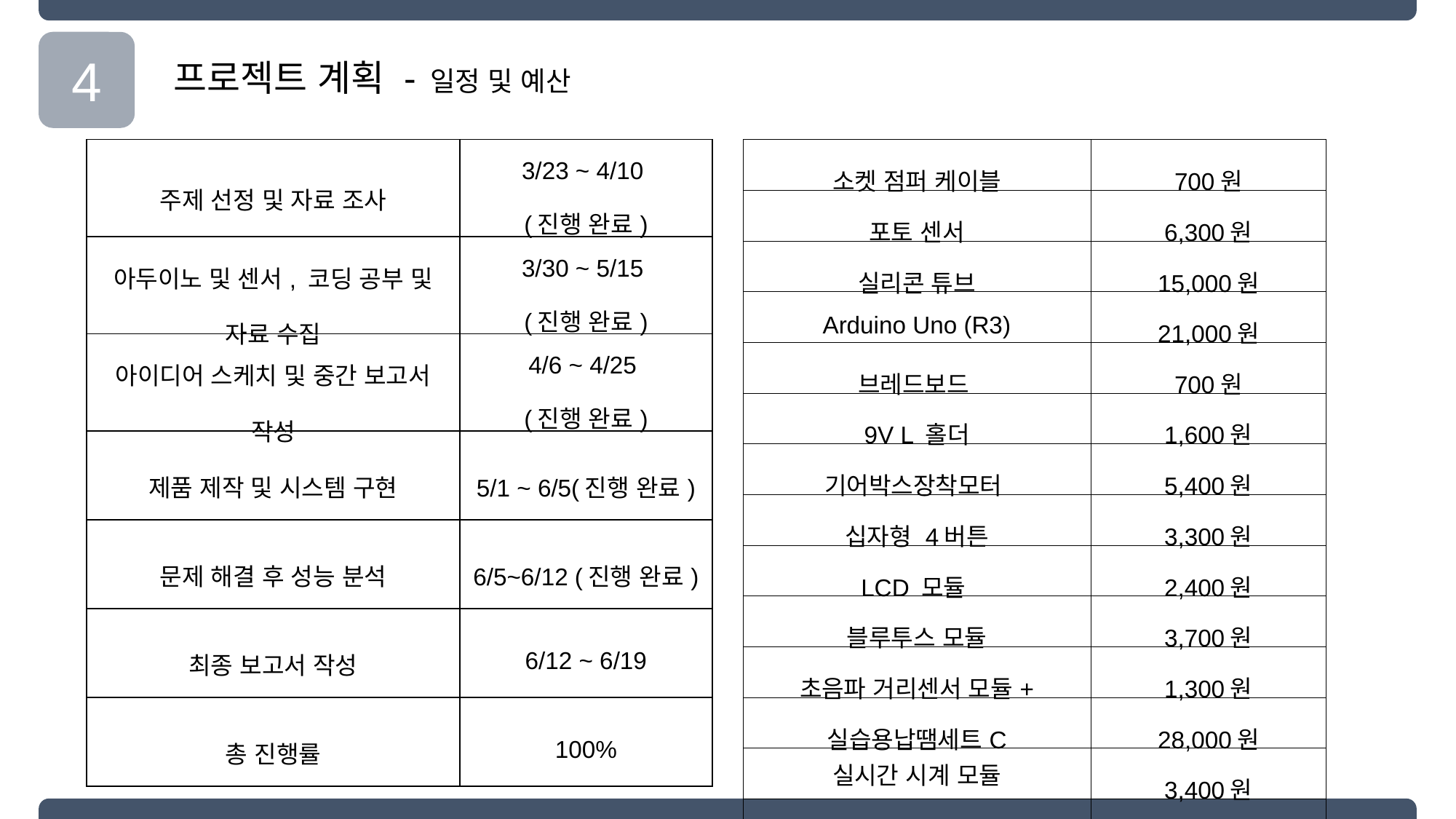

4
프로젝트 계획 - 일정 및 예산
| 주제 선정 및 자료 조사 | 3/23 ~ 4/10 (진행 완료) |
| --- | --- |
| 아두이노 및 센서, 코딩 공부 및 자료 수집 | 3/30 ~ 5/15 (진행 완료) |
| 아이디어 스케치 및 중간 보고서 작성 | 4/6 ~ 4/25 (진행 완료) |
| 제품 제작 및 시스템 구현 | 5/1 ~ 6/5(진행 완료) |
| 문제 해결 후 성능 분석 | 6/5~6/12 (진행 완료) |
| 최종 보고서 작성 | 6/12 ~ 6/19 |
| 총 진행률 | 100% |
| 소켓 점퍼 케이블 | 700원 |
| --- | --- |
| 포토 센서 | 6,300원 |
| 실리콘 튜브 | 15,000원 |
| Arduino Uno (R3) | 21,000원 |
| 브레드보드 | 700원 |
| 9V L 홀더 | 1,600원 |
| 기어박스장착모터 | 5,400원 |
| 십자형 4버튼 | 3,300원 |
| LCD 모듈 | 2,400원 |
| 블루투스 모듈 | 3,700원 |
| 초음파 거리센서 모듈+ | 1,300원 |
| 실습용납땜세트C | 28,000원 |
| 실시간 시계 모듈 | 3,400원 |
| 총합 | 99,100원 |